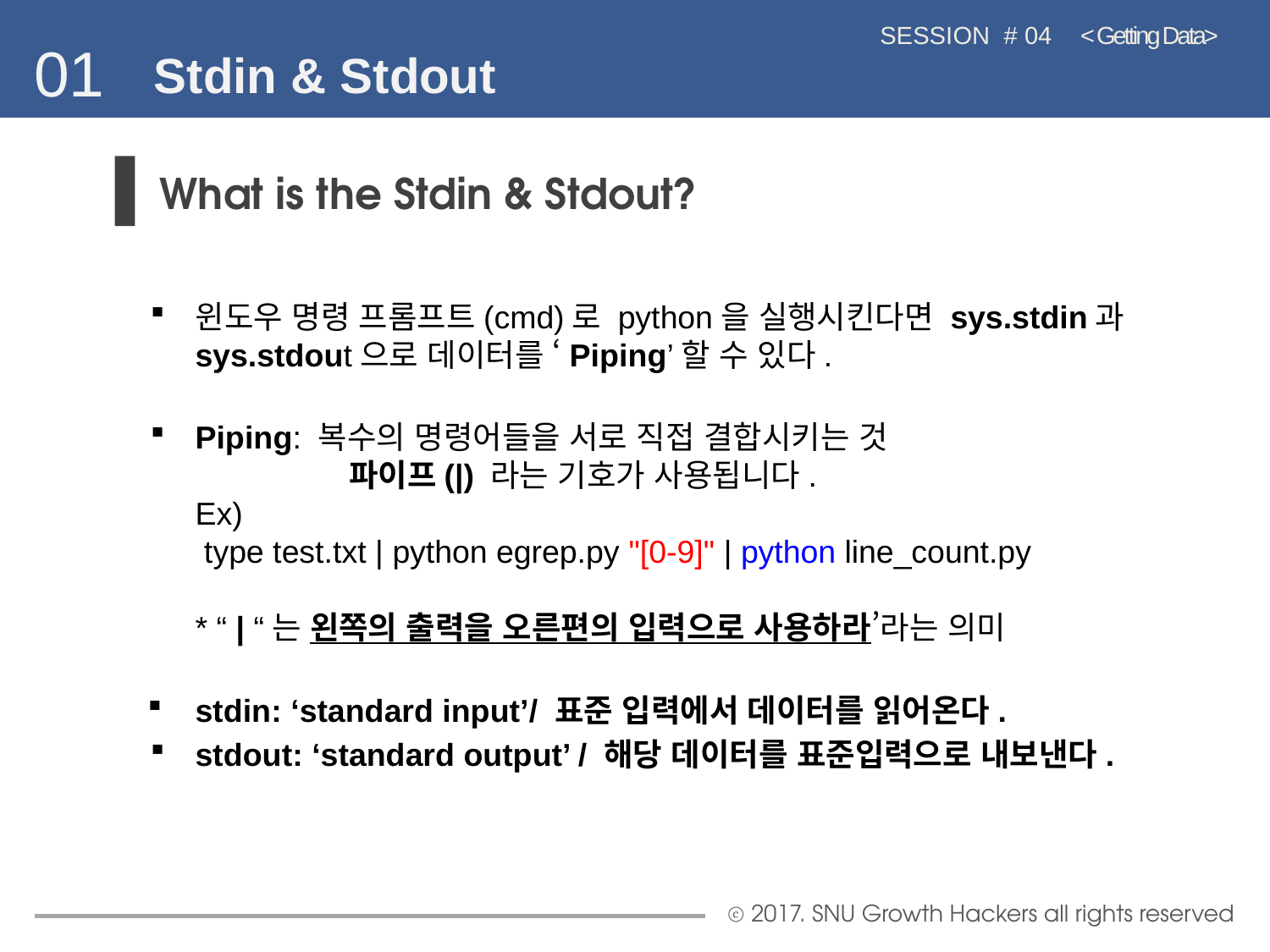

SESSION  # 04    < Getting Data>
01
Stdin & Stdout

What is the Stdin & Stdout?

윈도우 명령 프롬프트(cmd)로 python을 실행시킨다면 sys.stdin과 sys.stdout으로 데이터를 ‘Piping’할 수 있다.
Piping: 복수의 명령어들을 서로 직접 결합시키는 것
	   파이프(|) 라는 기호가 사용됩니다.
Ex)
 type test.txt | python egrep.py "[0-9]" | python line_count.py
* “ | “는 왼쪽의 출력을 오른편의 입력으로 사용하라’라는 의미
stdin: ‘standard input’/ 표준 입력에서 데이터를 읽어온다.
stdout: ‘standard output’ / 해당 데이터를 표준입력으로 내보낸다.

ⓒ 2017. SNU Growth Hackers all rights reserved